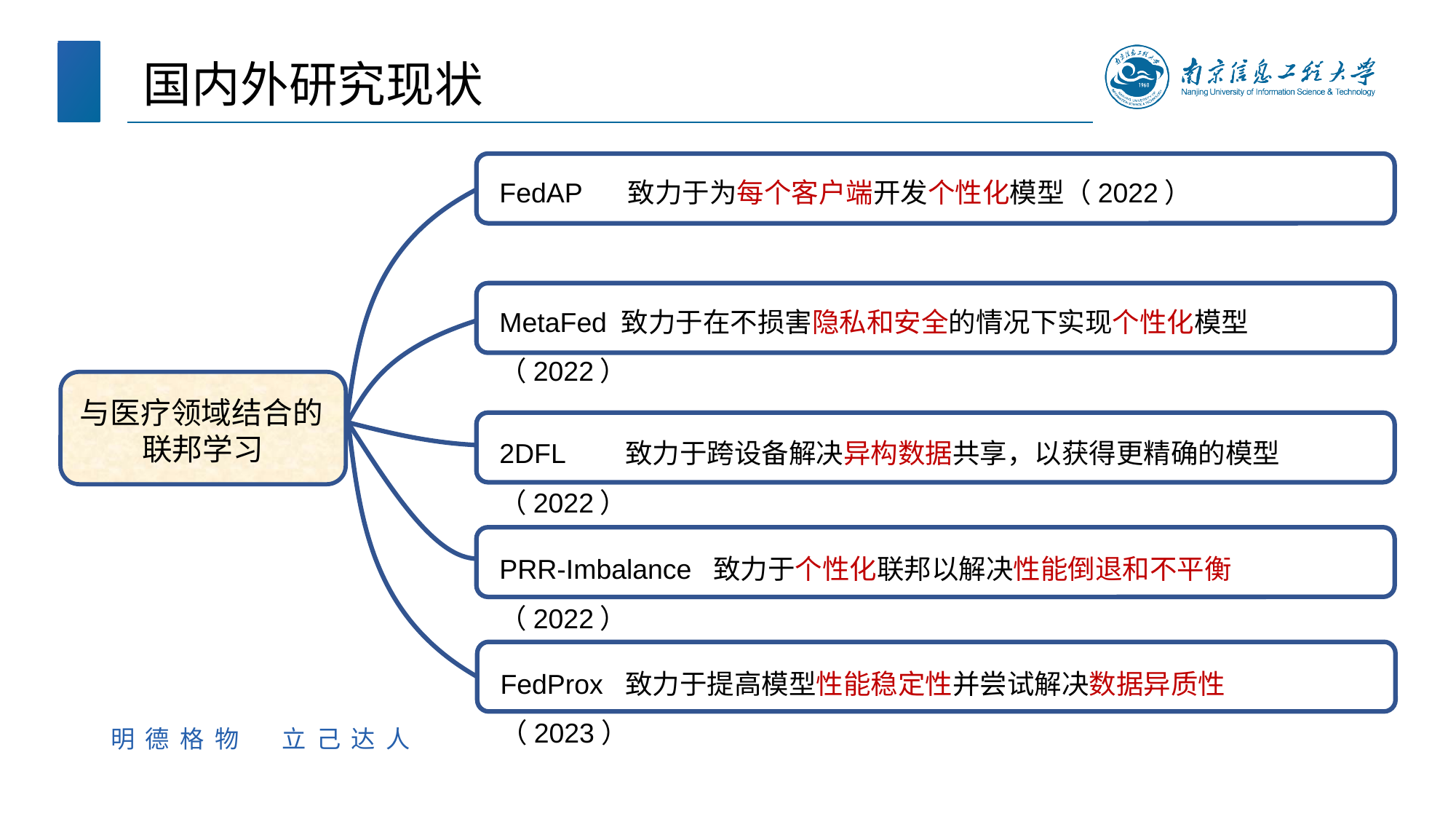

国内外研究现状

FedAP     致力于为每个客户端开发个性化模型（2022）

MetaFed 致力于在不损害隐私和安全的情况下实现个性化模型（2022）

与医疗领域结合的
联邦学习

2DFL       致力于跨设备解决异构数据共享，以获得更精确的模型（2022）

PRR-Imbalance  致力于个性化联邦以解决性能倒退和不平衡（2022）

FedProx  致力于提高模型性能稳定性并尝试解决数据异质性（2023）